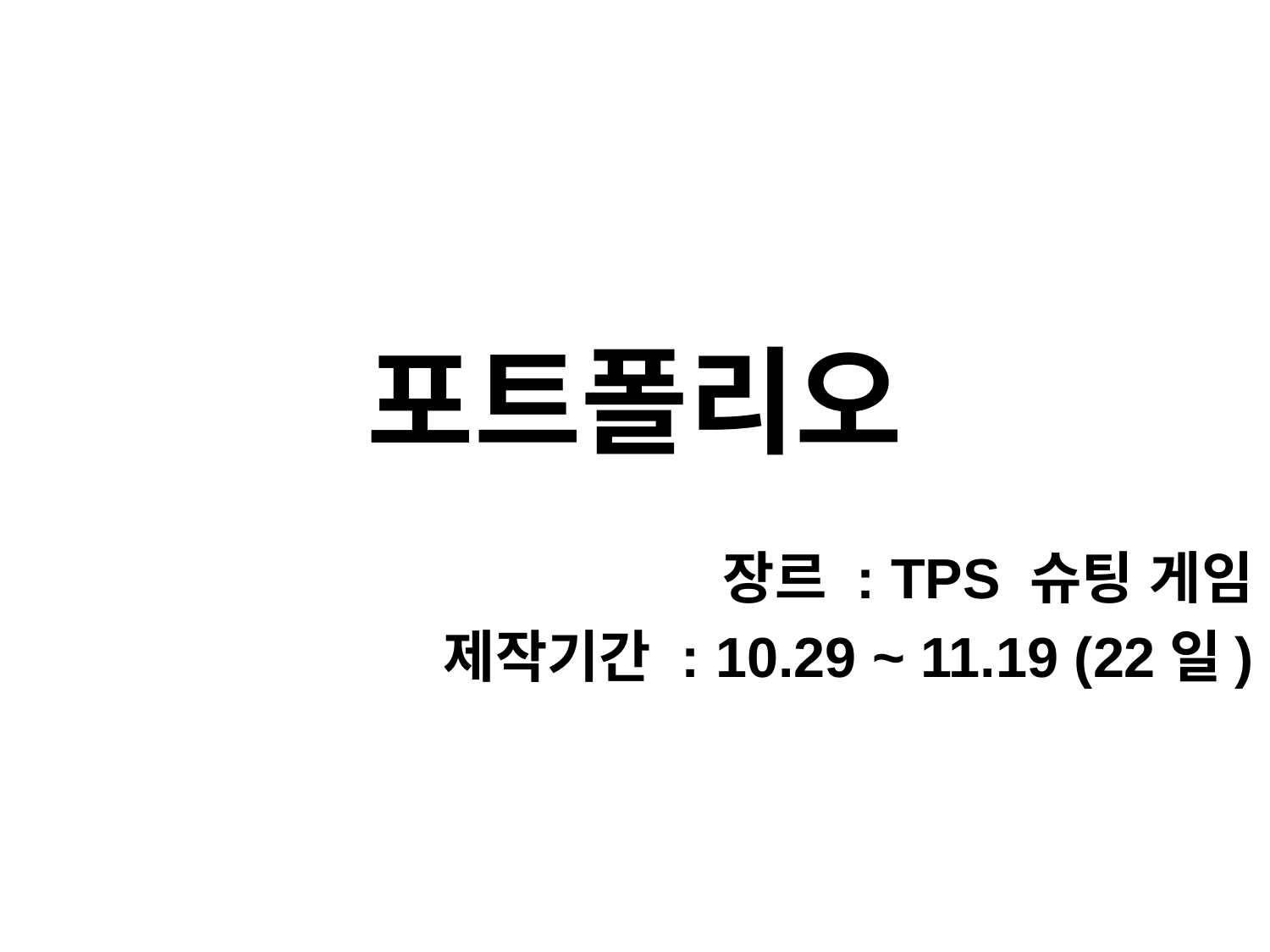

# 포트폴리오
장르 : TPS 슈팅 게임
제작기간 : 10.29 ~ 11.19 (22일)